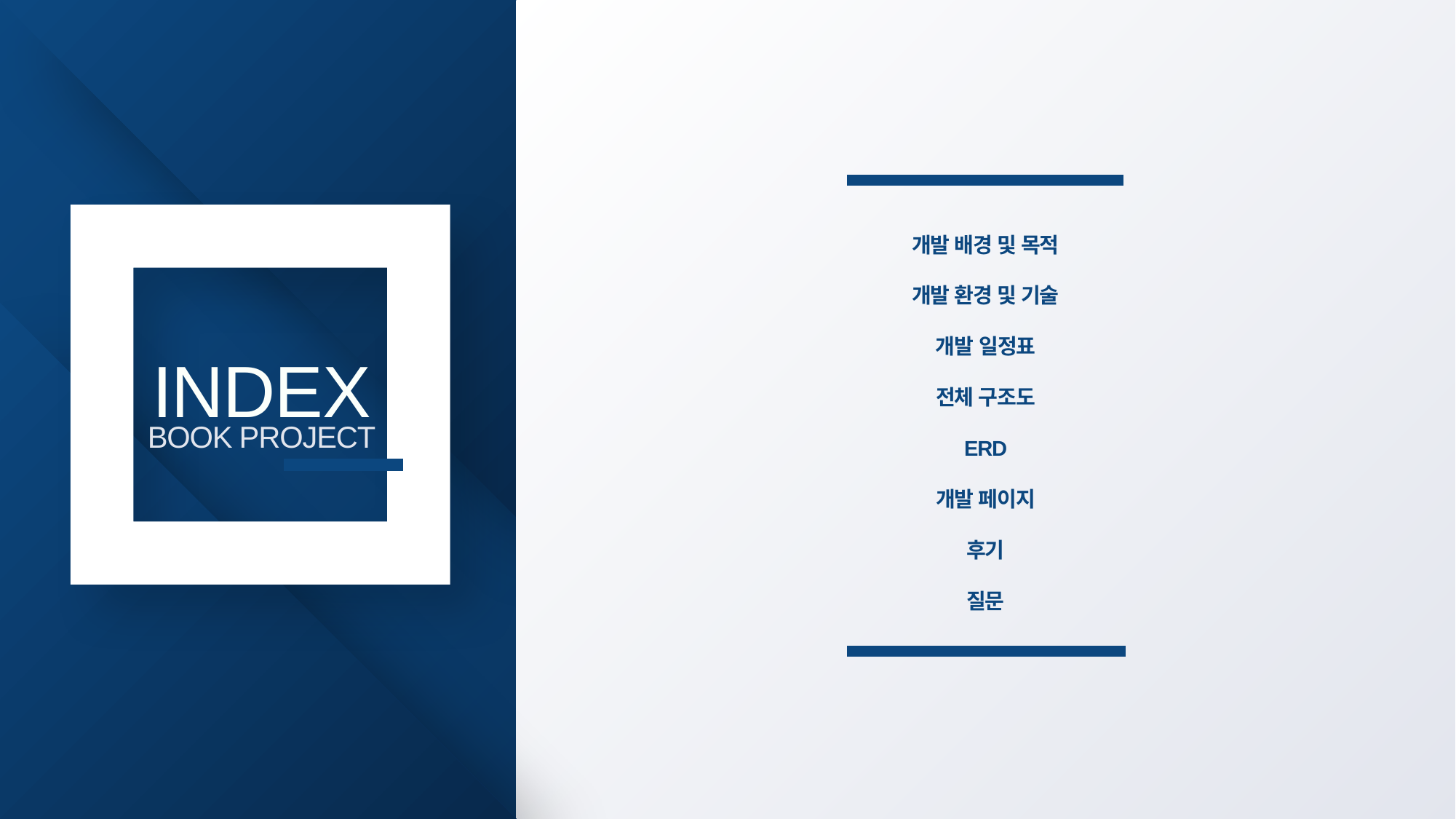

개발 배경 및 목적
개발 환경 및 기술
개발 일정표
전체 구조도
ERD
개발 페이지
후기
질문
INDEX
BOOK PROJECT